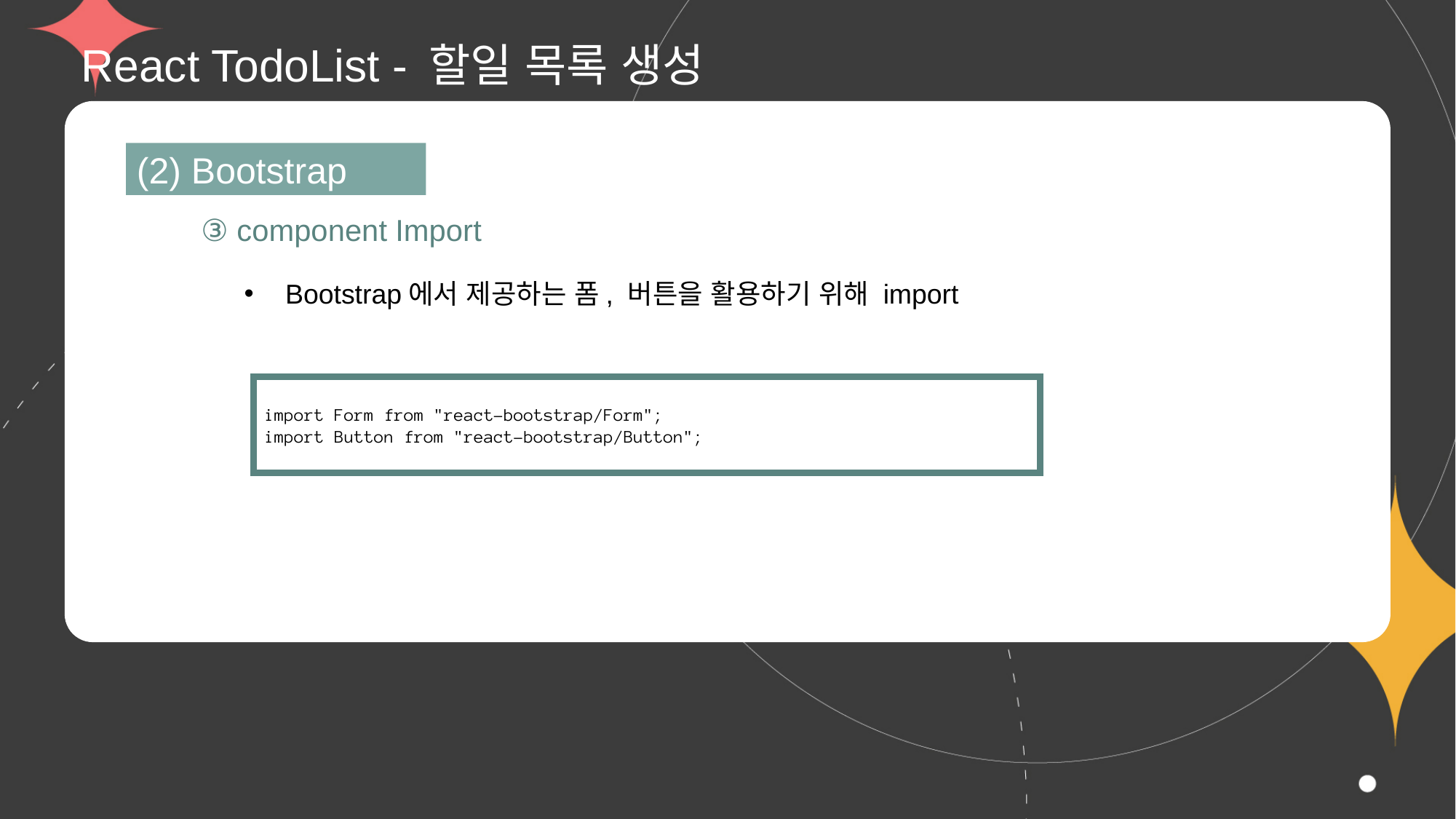

# React TodoList - 할일 목록 생성
(2) Bootstrap
③ component Import
Bootstrap에서 제공하는 폼, 버튼을 활용하기 위해 import
import Form from "react-bootstrap/Form";
import Button from "react-bootstrap/Button";